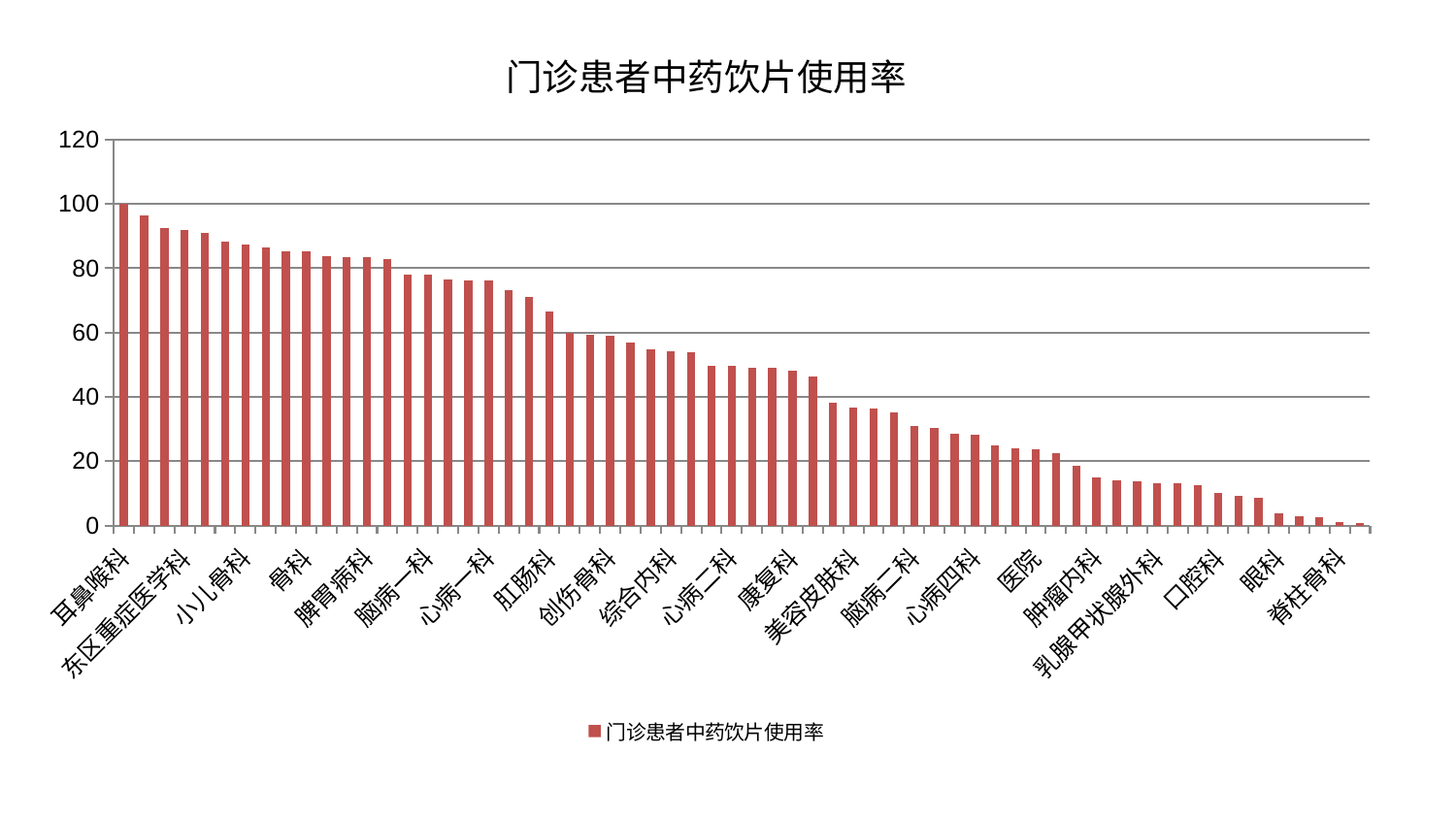

### Chart: 门诊患者中药饮片使用率

| Category | 门诊患者中药饮片使用率 |
|---|---|
| 耳鼻喉科 | 100.00000000000001 |
| 微创骨科 | 96.38729214182304 |
| 血液科 | 92.55474991161799 |
| 东区重症医学科 | 91.7799490979575 |
| 东区肾病科 | 91.0588369868554 |
| 肝病科 | 88.17803890312909 |
| 小儿骨科 | 87.42583685687497 |
| 西区重症医学科 | 86.46684202352007 |
| 妇科妇二科合并 | 85.26738590519187 |
| 骨科 | 85.18807775641345 |
| 心病三科 | 83.69846616244732 |
| 关节骨科 | 83.56302763017653 |
| 脾胃病科 | 83.49494621459843 |
| 针灸科 | 82.86337708457069 |
| 脑病三科 | 78.0581720503004 |
| 脑病一科 | 78.02024847992172 |
| 妇科 | 76.6066185660615 |
| 神经内科 | 76.30683414948936 |
| 心病一科 | 76.10000360706879 |
| 泌尿外科 | 73.31316175418765 |
| 推拿科 | 71.084757575112 |
| 肛肠科 | 66.47124610847574 |
| 普通外科 | 59.77935311096555 |
| 肾病科 | 59.44900499943913 |
| 创伤骨科 | 59.00832989620309 |
| 中医外治中心 | 56.773007505564735 |
| 内分泌科 | 54.757186109769286 |
| 综合内科 | 54.037594959764874 |
| 肾脏内科 | 53.98391192940135 |
| 呼吸内科 | 49.56838854480963 |
| 心病二科 | 49.51195310560669 |
| 脾胃科消化科合并 | 48.96358289625948 |
| 消化内科 | 48.92361711398296 |
| 康复科 | 48.106794177838914 |
| 妇二科 | 46.256640703680695 |
| 周围血管科 | 38.189840610137196 |
| 美容皮肤科 | 36.72257431490779 |
| 小儿推拿科 | 36.466375515620356 |
| 治未病中心 | 35.11296665286154 |
| 脑病二科 | 30.849291580446774 |
| 肝胆外科 | 30.28138822898775 |
| 皮肤科 | 28.548104288407025 |
| 心病四科 | 28.328817747413282 |
| 身心医学科 | 24.794908214327585 |
| 老年医学科 | 23.90624515454366 |
| 医院 | 23.64541113715522 |
| 重症医学科 | 22.438654419673885 |
| 显微骨科 | 18.555629384570878 |
| 肿瘤内科 | 14.947122547443588 |
| 神经外科 | 14.040170972022933 |
| 男科 | 13.871459373687667 |
| 乳腺甲状腺外科 | 13.091262631849139 |
| 中医经典科 | 13.058130461640488 |
| 儿科 | 12.486860086898101 |
| 口腔科 | 10.209029723304553 |
| 风湿病科 | 9.18091964522039 |
| 胸外科 | 8.59026040962716 |
| 眼科 | 3.801141922233641 |
| 产科 | 2.942005211608863 |
| 运动损伤骨科 | 2.556853124548176 |
| 脊柱骨科 | 1.1485901589760503 |
| 心血管内科 | 0.7018684203375644 |
64